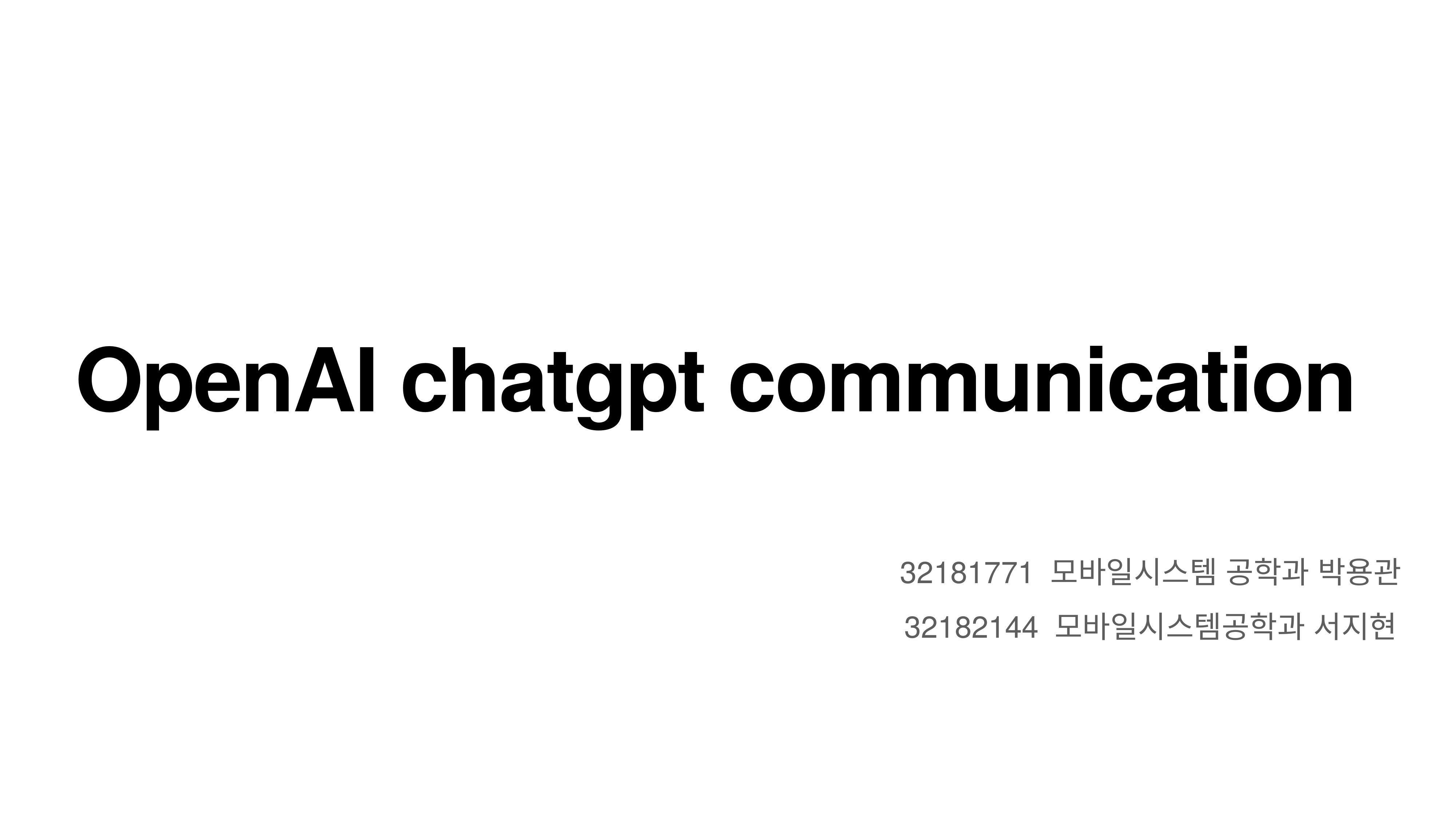

# OpenAI chatgpt communication
32181771 모바일시스템 공학과 박용관
32182144 모바일시스템공학과 서지현